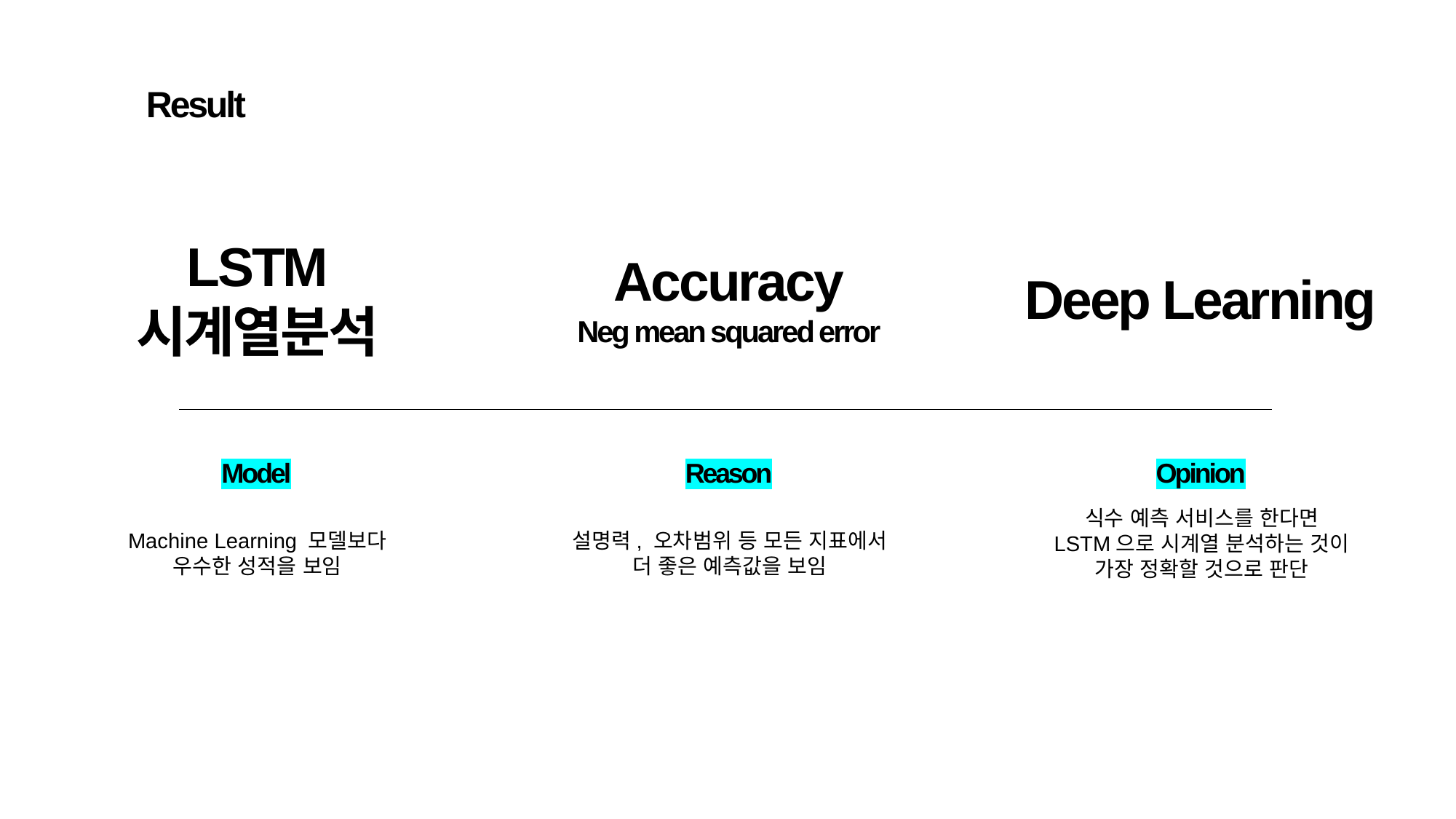

Result
LSTM
시계열분석
Accuracy
Neg mean squared error
Deep Learning
Model
Reason
Opinion
식수 예측 서비스를 한다면
LSTM으로 시계열 분석하는 것이
가장 정확할 것으로 판단
Machine Learning 모델보다
우수한 성적을 보임
설명력, 오차범위 등 모든 지표에서
더 좋은 예측값을 보임